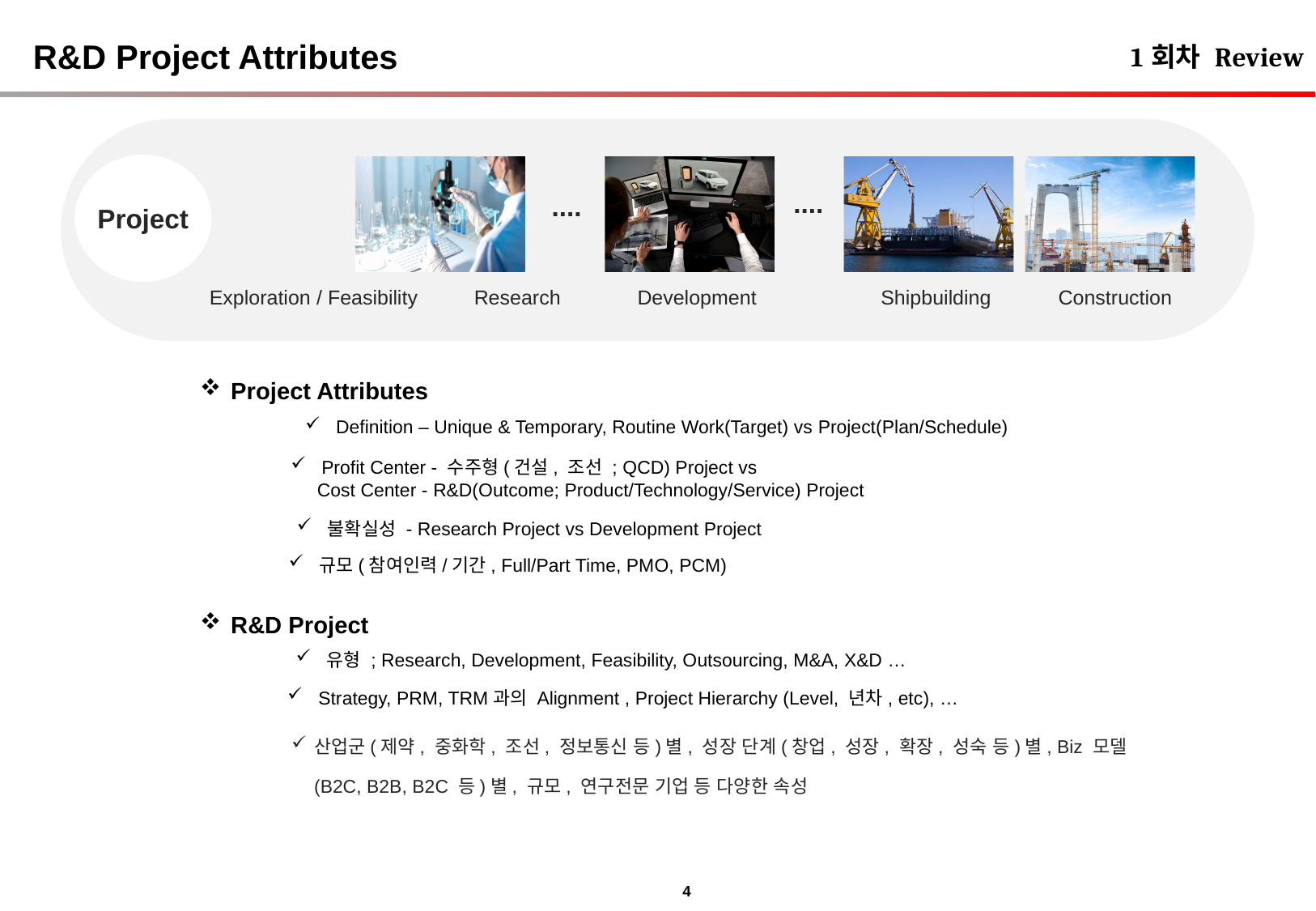

R&D Project Attributes
1회차 Review

Project

Exploration / Feasibility          Research

Development

Shipbuilding

Construction
....
....
Project Attributes
Definition – Unique & Temporary, Routine Work(Target) vs Project(Plan/Schedule)
Profit Center - 수주형(건설, 조선 ; QCD) Project vs
     Cost Center - R&D(Outcome; Product/Technology/Service) Project
불확실성 - Research Project vs Development Project
규모(참여인력/기간, Full/Part Time, PMO, PCM)
R&D Project
유형 ; Research, Development, Feasibility, Outsourcing, M&A, X&D …
Strategy, PRM, TRM과의 Alignment , Project Hierarchy (Level, 년차, etc), …
산업군(제약, 중화학, 조선, 정보통신 등)별, 성장 단계(창업, 성장, 확장, 성숙 등)별, Biz 모델(B2C, B2B, B2C 등)별, 규모, 연구전문 기업 등 다양한 속성
4